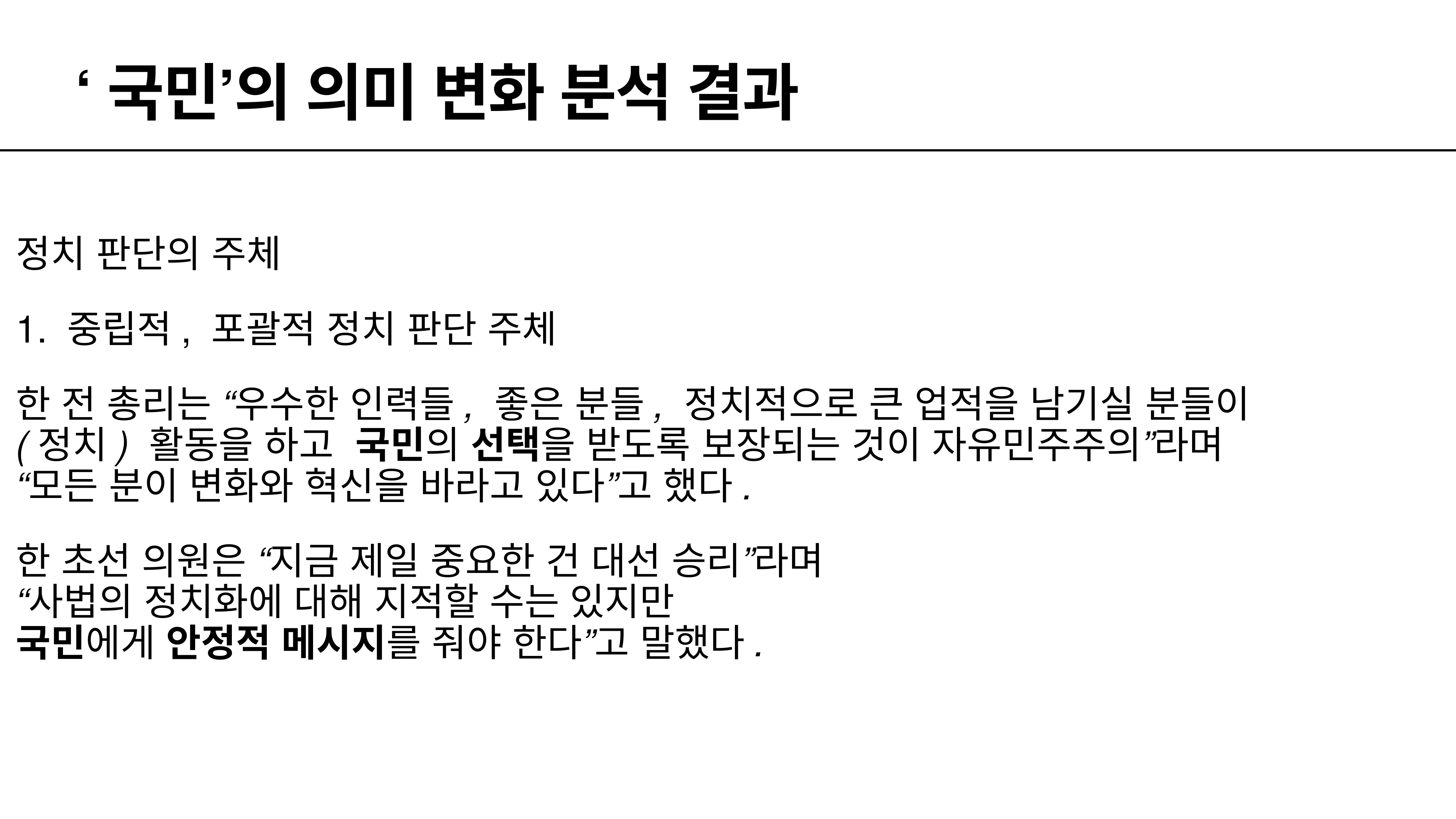

# ‘국민’의 의미 변화 분석 결과

정치 판단의 주체
1. 중립적, 포괄적 정치 판단 주체
한 전 총리는 “우수한 인력들, 좋은 분들, 정치적으로 큰 업적을 남기실 분들이
(정치) 활동을 하고  국민의 선택을 받도록 보장되는 것이 자유민주주의”라며
“모든 분이 변화와 혁신을 바라고 있다”고 했다.
한 초선 의원은 “지금 제일 중요한 건 대선 승리”라며
“사법의 정치화에 대해 지적할 수는 있지만 
국민에게 안정적 메시지를 줘야 한다”고 말했다.